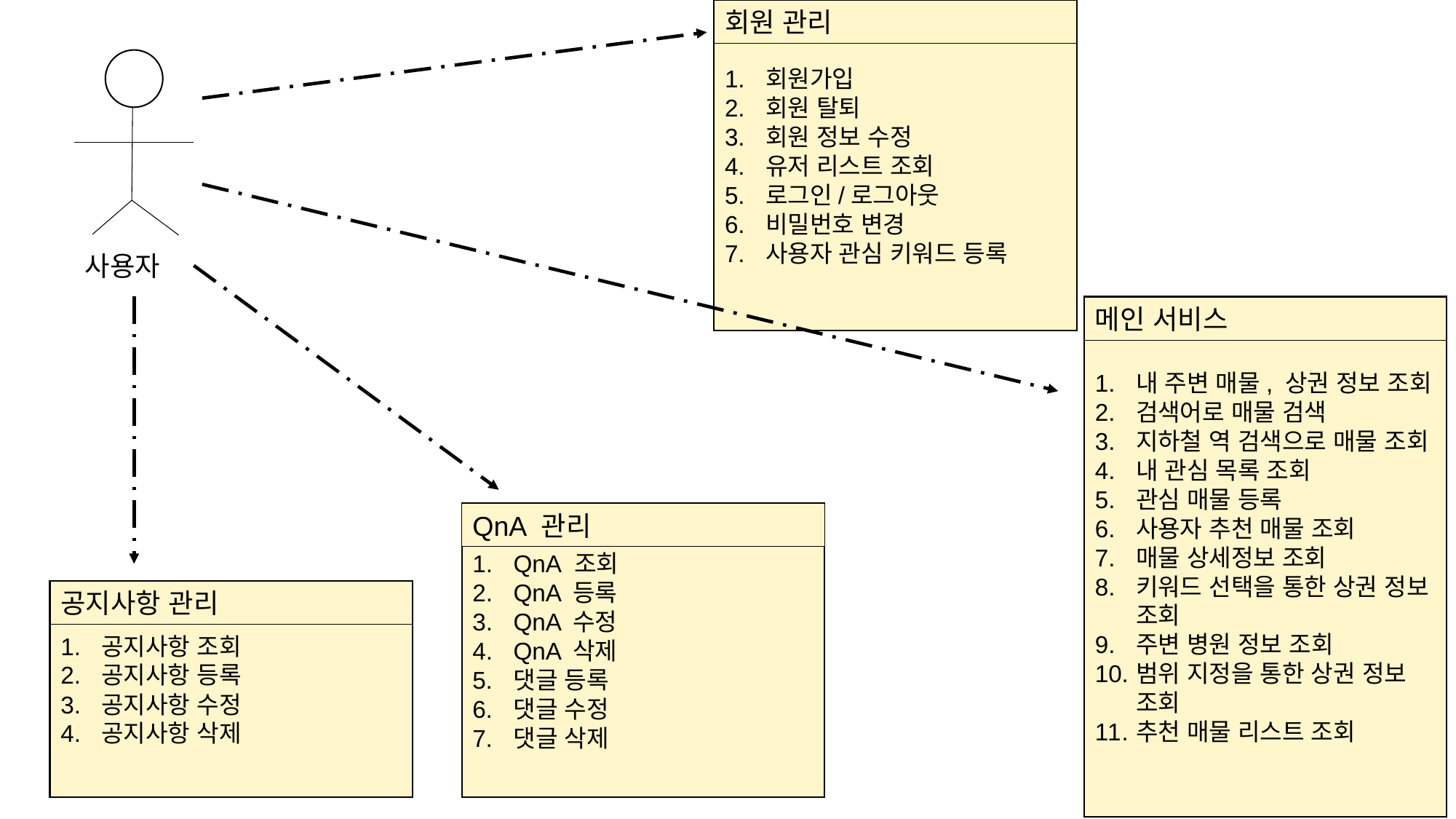

회원 관리
회원가입
회원 탈퇴
회원 정보 수정
유저 리스트 조회
로그인/로그아웃
비밀번호 변경
사용자 관심 키워드 등록

사용자
내 주변 매물, 상권 정보 조회
검색어로 매물 검색
지하철 역 검색으로 매물 조회
내 관심 목록 조회
관심 매물 등록
사용자 추천 매물 조회
매물 상세정보 조회
키워드 선택을 통한 상권 정보 조회
주변 병원 정보 조회
범위 지정을 통한 상권 정보 조회
추천 매물 리스트 조회
메인 서비스
QnA 관리
QnA 조회
QnA 등록
QnA 수정
QnA 삭제
댓글 등록
댓글 수정
댓글 삭제
공지사항 관리
공지사항 조회
공지사항 등록
공지사항 수정
공지사항 삭제